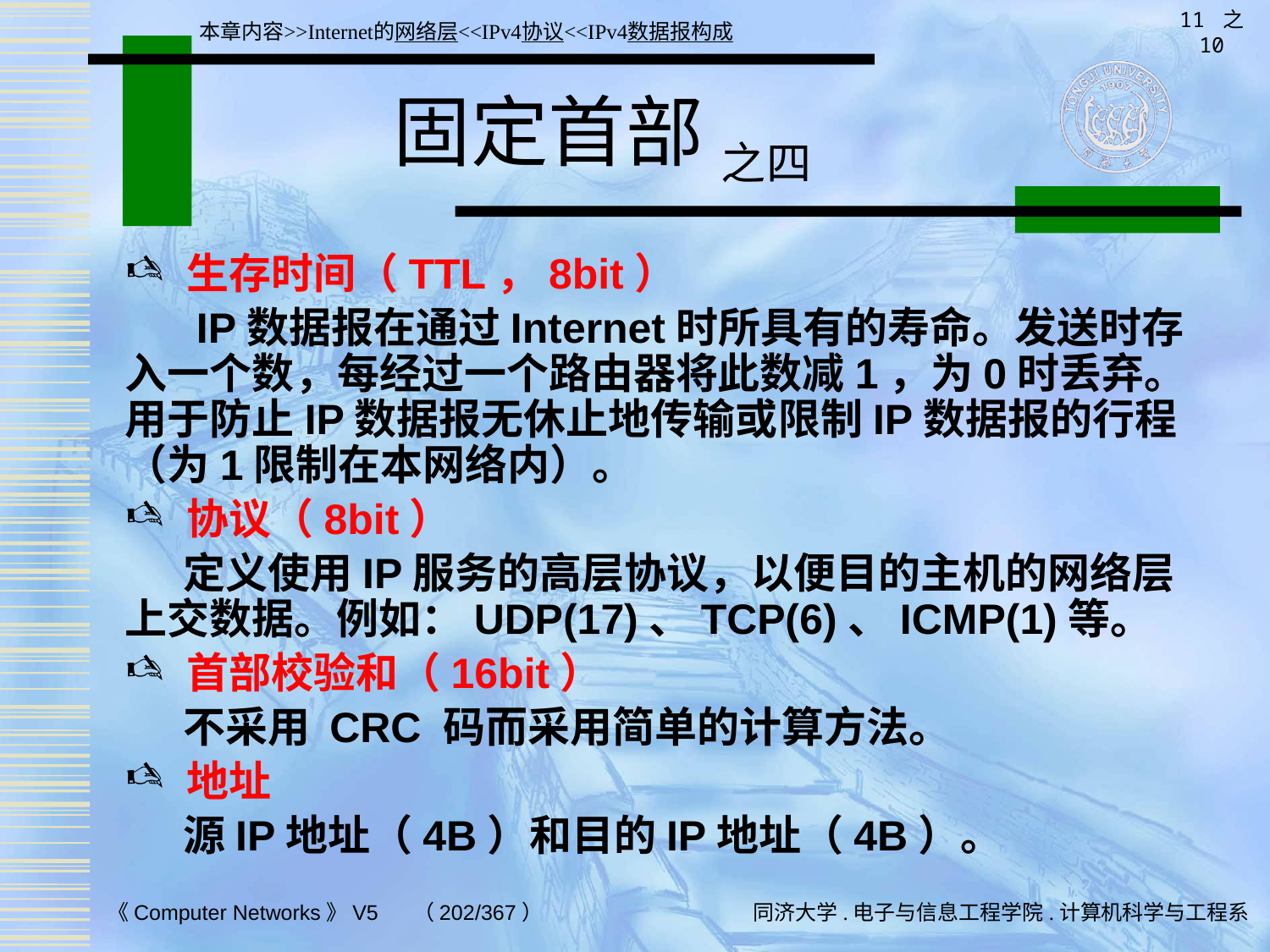

11 之 10
本章内容>>Internet的网络层<<IPv4协议<<IPv4数据报构成
# 固定首部 之四
生存时间（TTL，8bit）
      IP数据报在通过Internet时所具有的寿命。发送时存入一个数，每经过一个路由器将此数减1，为0时丢弃。用于防止IP数据报无休止地传输或限制IP数据报的行程（为1限制在本网络内）。
协议（8bit）
     定义使用IP服务的高层协议，以便目的主机的网络层上交数据。例如：UDP(17)、TCP(6)、ICMP(1)等。
首部校验和（16bit）
     不采用 CRC 码而采用简单的计算方法。
地址
     源IP地址（4B）和目的IP地址（4B）。